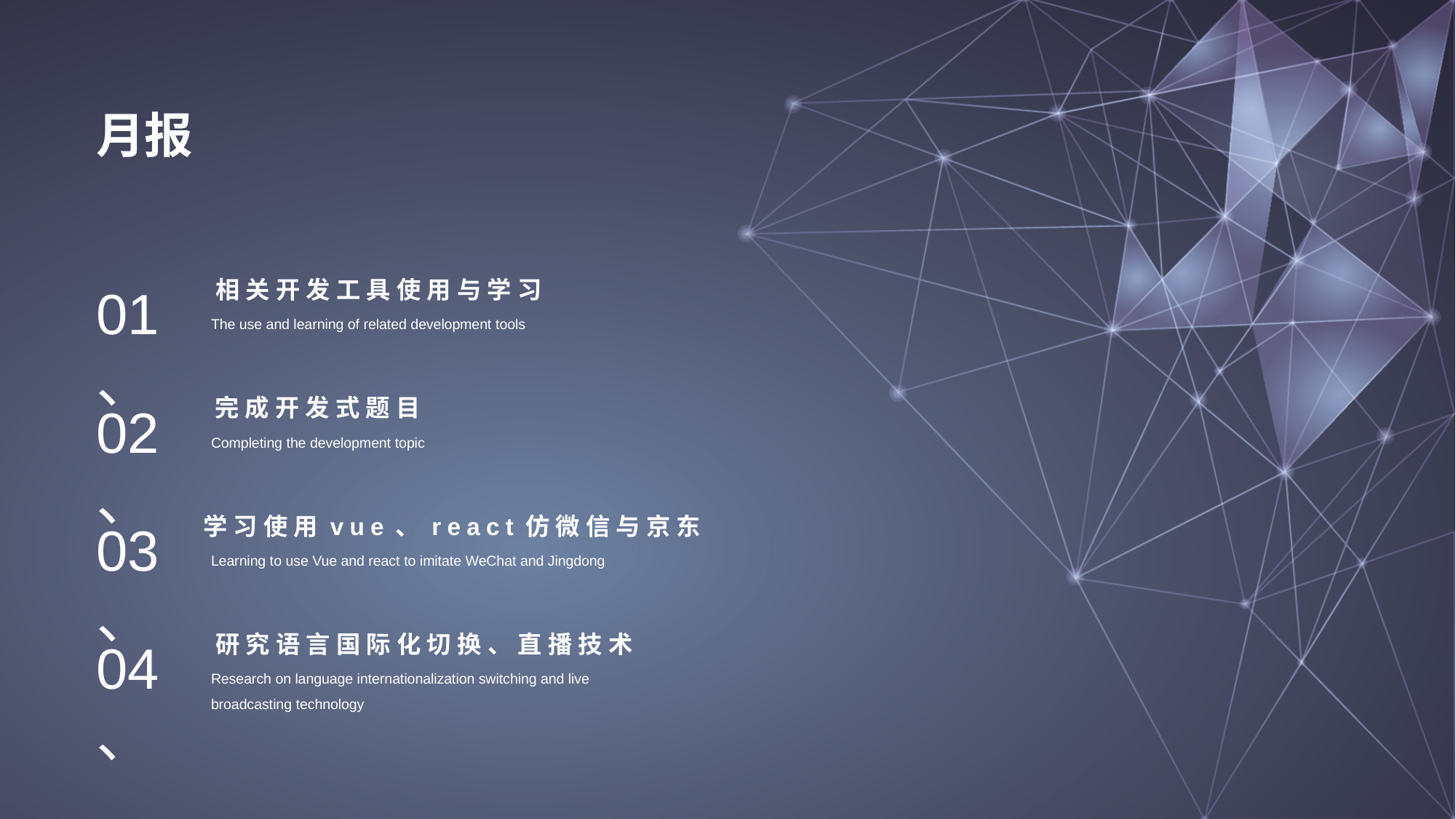

月报
相关开发工具使用与学习
01、
The use and learning of related development tools
完成开发式题目
02、
Completing the development topic
学习使用vue、react仿微信与京东
03、
Learning to use Vue and react to imitate WeChat and Jingdong
研究语言国际化切换、直播技术
04、
Research on language internationalization switching and live broadcasting technology